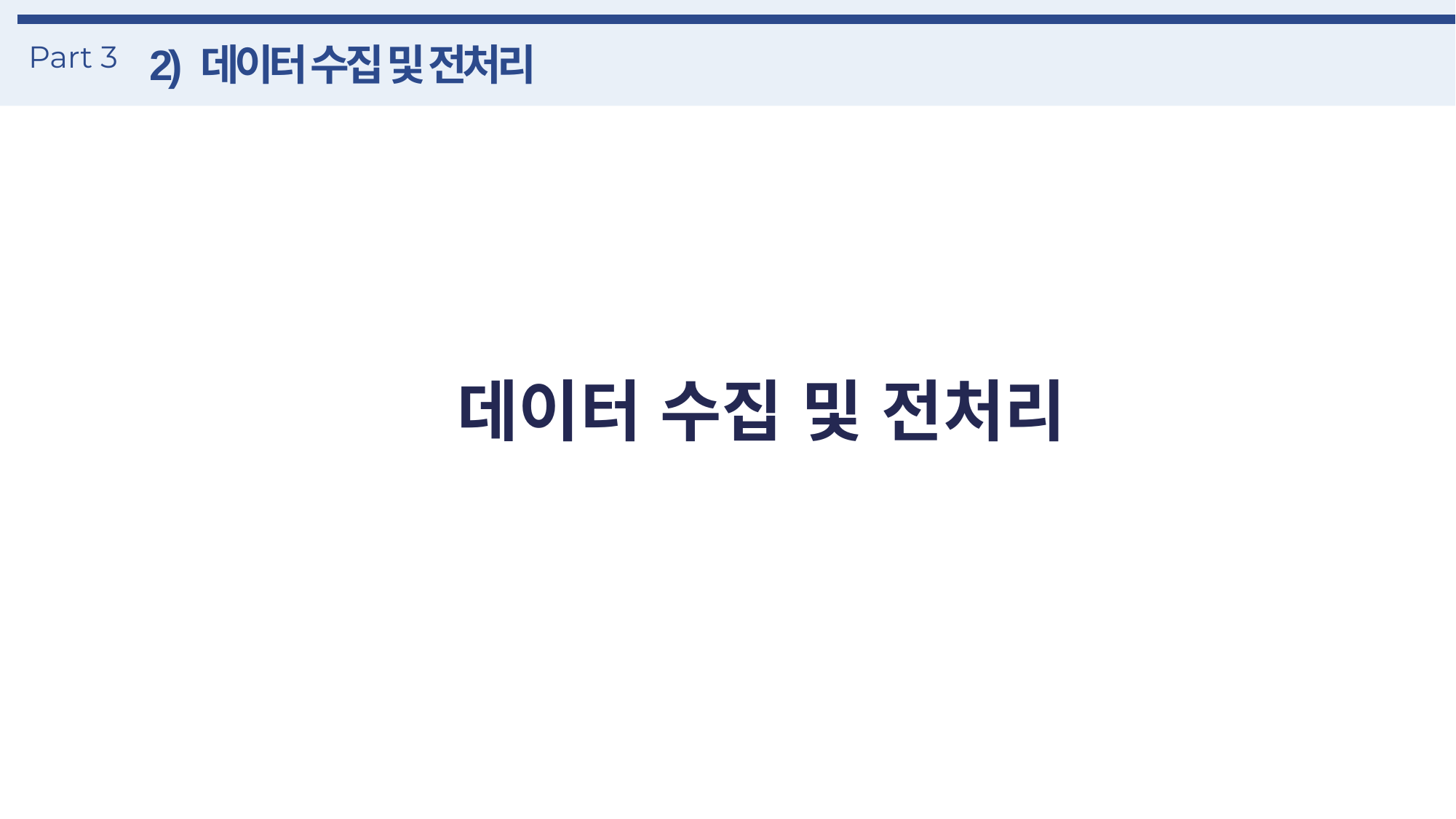

Part 3
2) 데이터 수집 및 전처리
데이터 수집 및 전처리